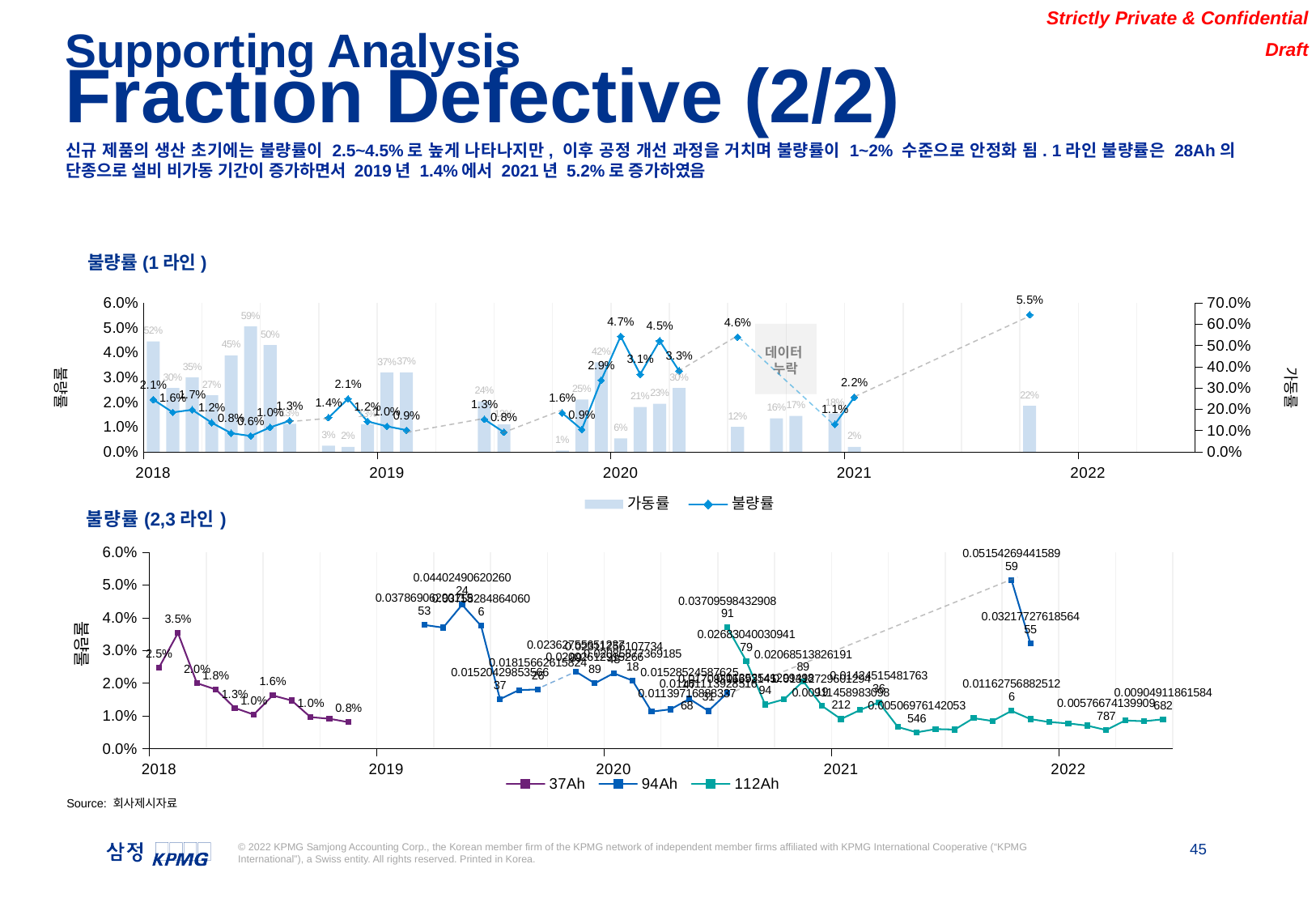

Supporting Analysis
Fraction Defective (2/2)

신규 제품의 생산 초기에는 불량률이 2.5~4.5%로 높게 나타나지만, 이후 공정 개선 과정을 거치며 불량률이 1~2% 수준으로 안정화 됨. 1라인 불량률은 28Ah의 단종으로 설비 비가동 기간이 증가하면서 2019년 1.4%에서 2021년 5.2%로 증가하였음

[unsupported chart]

데이터
누락

### Chart: 불량률(2,3라인)

| Category | 37Ah | 94Ah | 112Ah |
|---|---|---|---|
| 43131 | 0.024813964809792057 | None | None |
| 43159 | 0.03539367749569154 | None | None |
| 43190 | 0.020070794439210983 | None | None |
| 43220 | 0.018158492905358866 | None | None |
| 43251 | 0.012512009877444906 | None | None |
| 43281 | 0.010493185299477856 | None | None |
| 43312 | 0.016346190585358397 | None | None |
| 43343 | 0.014797595157075133 | None | None |
| 43373 | 0.009716735016799611 | None | None |
| 43404 | 0.009216882786676837 | None | None |
| 43434 | 0.008187302499281816 | None | None |
| 43465 | None | None | None |
| 43496 | None | None | None |
| 43524 | None | None | None |
| 43555 | None | 0.037869062901155326 | None |
| 43585 | None | 0.037045639298571596 | None |
| 43616 | None | 0.04402490620260238 | None |
| 43646 | None | 0.03758284864060598 | None |
| 43677 | None | 0.015204298535663675 | None |
| 43708 | None | 0.017971982904823283 | None |
| 43738 | None | 0.018156626158242647 | None |
| 43769 | None | None | None |
| 43799 | None | 0.0236275565123789 | None |
| 43830 | None | 0.020026129152668905 | None |
| 43861 | None | 0.023112561077344773 | None |
| 43890 | None | 0.02085877369185179 | None |
| 43921 | None | 0.011397168883376812 | None |
| 43951 | None | 0.012085388597423875 | None |
| 43982 | None | 0.015285245876254737 | None |
| 44012 | None | 0.011611139285163054 | None |
| 44043 | None | 0.01709316692144996 | 0.03709598432908913 |
| 44074 | None | None | 0.02683040030941791 |
| 44104 | None | None | 0.01353541299498938 |
| 44135 | None | None | 0.015137113735641482 |
| 44165 | None | None | 0.020685138261918923 |
| 44196 | None | None | 0.01312729601294193 |
| 44227 | None | None | 0.009114589830982121 |
| 44255 | None | None | 0.01187481116918394 |
| 44286 | None | None | 0.014245154817633648 |
| 44316 | None | None | 0.006712369879230141 |
| 44347 | None | None | 0.005069761420535457 |
| 44377 | None | None | 0.006066821073555157 |
| 44408 | None | None | 0.005924320631770495 |
| 44439 | None | None | 0.00940231523247087 |
| 44469 | None | None | 0.008535388113107618 |
| 44500 | None | 0.05154269441589585 | 0.011627568825126017 |
| 44530 | None | 0.03217727618564545 | 0.009112936838164132 |
| 44561 | None | None | 0.00820620320255756 |
| 44592 | None | None | 0.007802059336379488 |
| 44620 | None | None | 0.007109512995205652 |
| 44651 | None | None | 0.0057667413990978725 |
| 44681 | None | None | 0.008694982479109707 |
| 44712 | None | None | 0.008460559796437658 |
| 44742 | None | None | 0.009049118615846816 |
Source: 회사제시자료